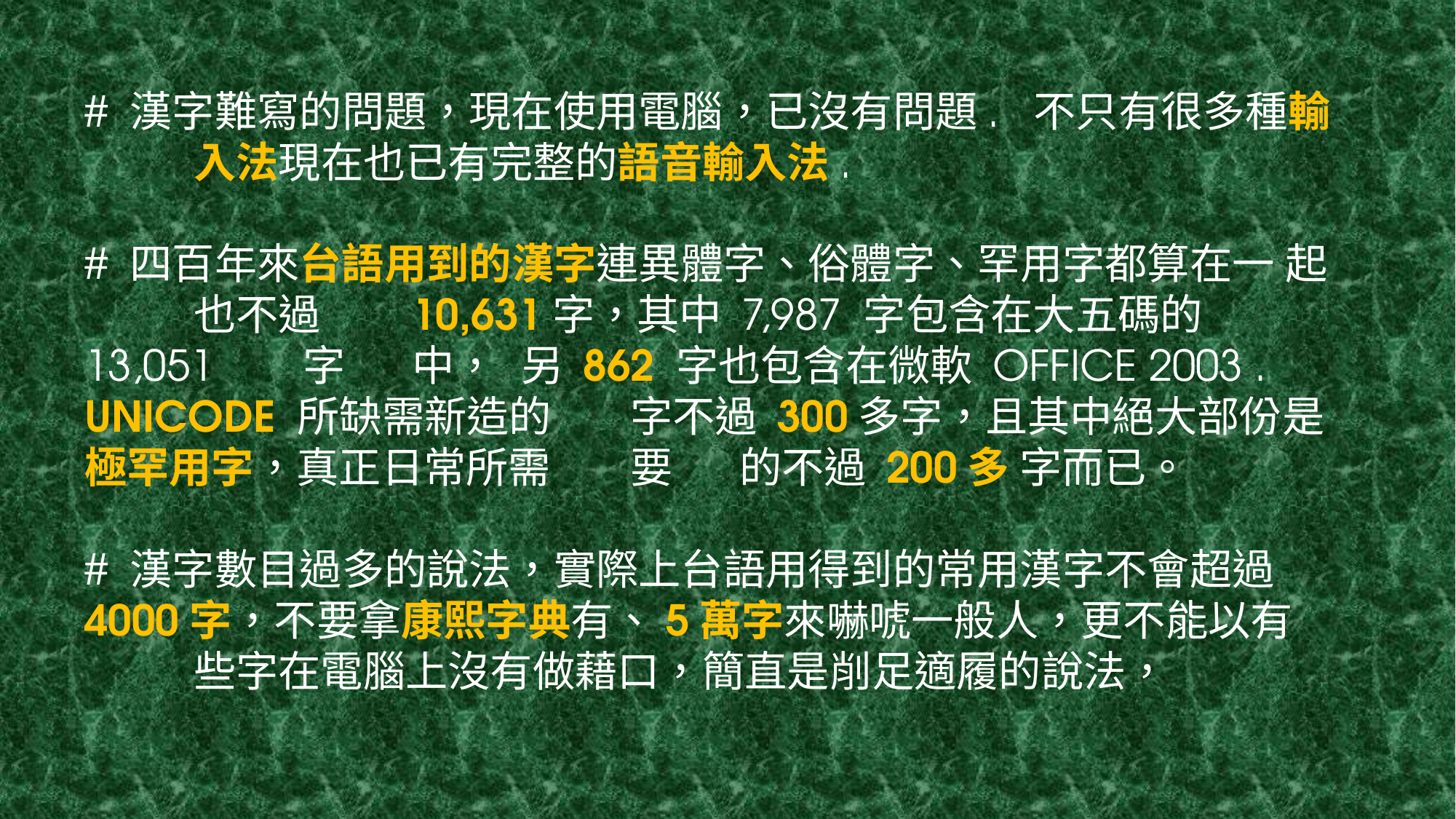

# # 漢字難寫的問題，現在使用電腦，已沒有問題.  不只有很多種輸	入法現在也已有完整的語音輸入法. # 四百年來台語用到的漢字連異體字、俗體字、罕用字都算在一	起	也不過 	10,631字，其中 7,987 字包含在大五碼的 13,051 	字	中，	另 862 字也包含在微軟 office 2003 . Unicode 所缺需新造的 	字不過 300多字，且其中絕大部份是極罕用字，真正日常所需	要	的不過 200多 字而已。 # 漢字數目過多的說法，實際上台語用得到的常用漢字不會超過	4000字，不要拿康熙字典有、5萬字來嚇唬一般人，更不能以有	些字在電腦上沒有做藉口，簡直是削足適履的說法，